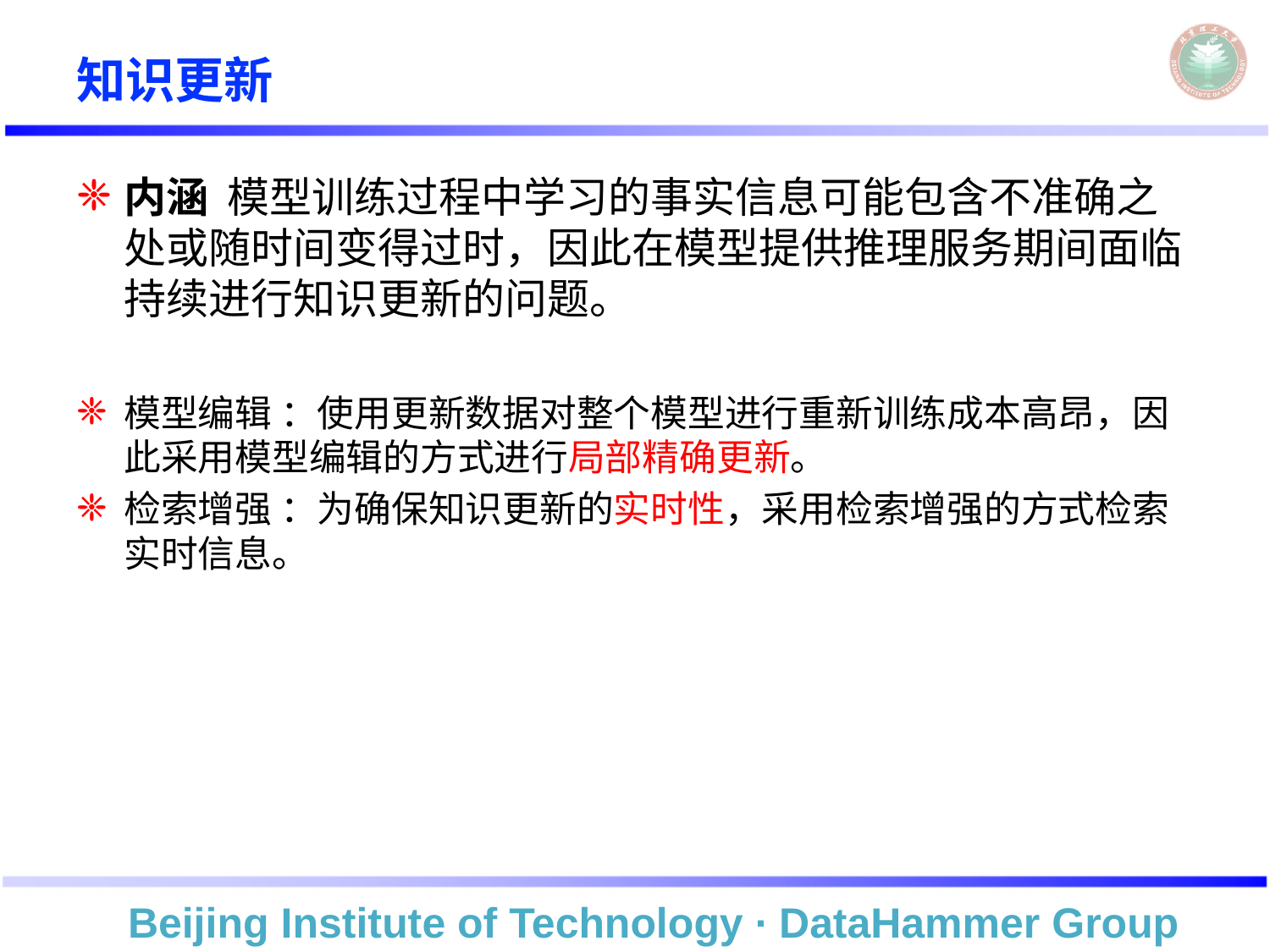

# 知识更新
内涵  模型训练过程中学习的事实信息可能包含不准确之处或随时间变得过时，因此在模型提供推理服务期间面临持续进行知识更新的问题。

模型编辑 ：使用更新数据对整个模型进行重新训练成本高昂，因此采用模型编辑的方式进行局部精确更新。
检索增强 ：为确保知识更新的实时性，采用检索增强的方式检索实时信息。